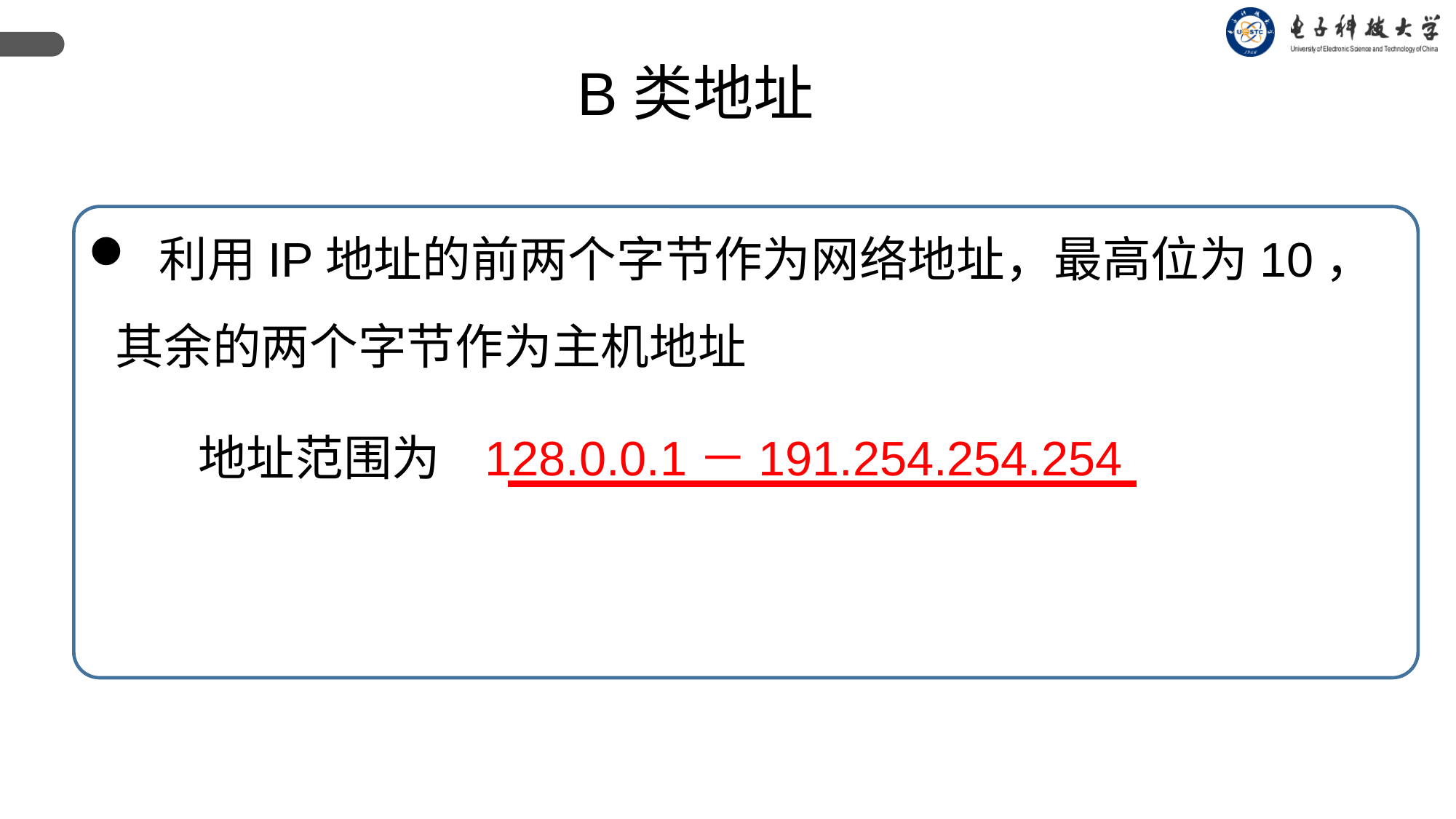

B类地址
 利用IP地址的前两个字节作为网络地址，最高位为10，其余的两个字节作为主机地址
         地址范围为   128.0.0.1－191.254.254.254